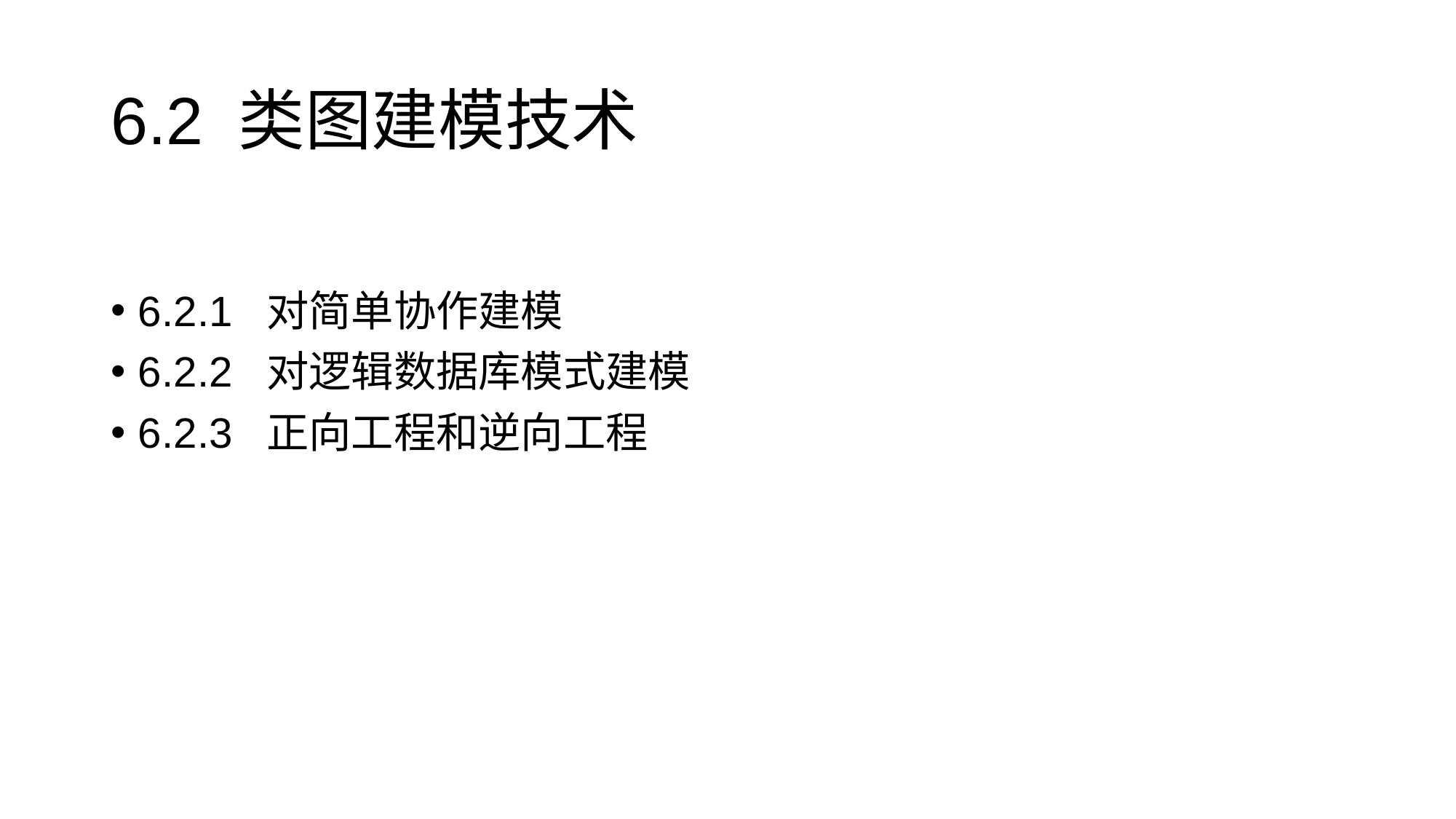

# 6.2 类图建模技术

6.2.1  对简单协作建模
6.2.2  对逻辑数据库模式建模
6.2.3  正向工程和逆向工程